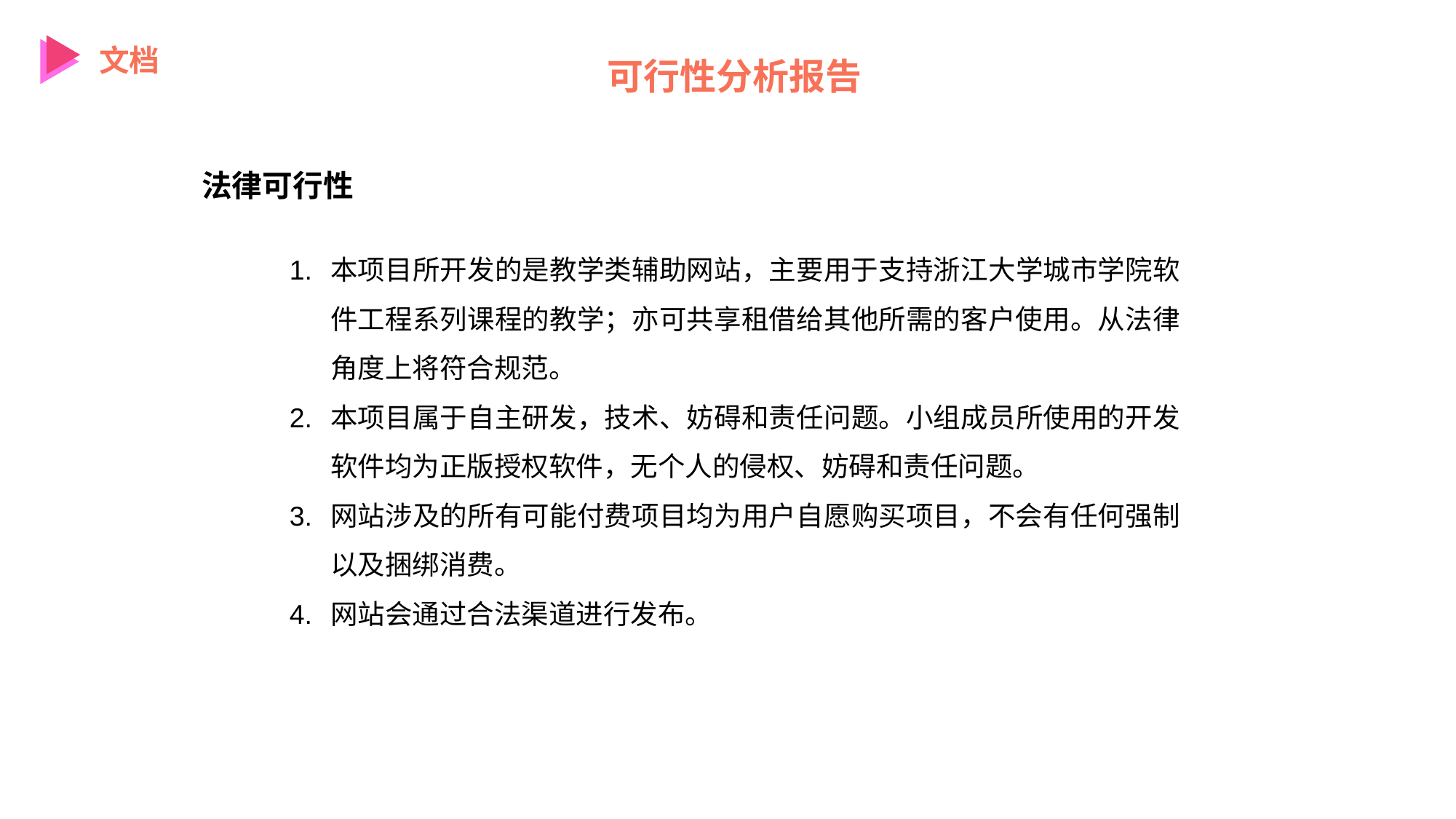

文档
可行性分析报告
法律可行性
本项目所开发的是教学类辅助网站，主要用于支持浙江大学城市学院软件工程系列课程的教学；亦可共享租借给其他所需的客户使用。从法律角度上将符合规范。
本项目属于自主研发，技术、妨碍和责任问题。小组成员所使用的开发软件均为正版授权软件，无个人的侵权、妨碍和责任问题。
网站涉及的所有可能付费项目均为用户自愿购买项目，不会有任何强制以及捆绑消费。
网站会通过合法渠道进行发布。